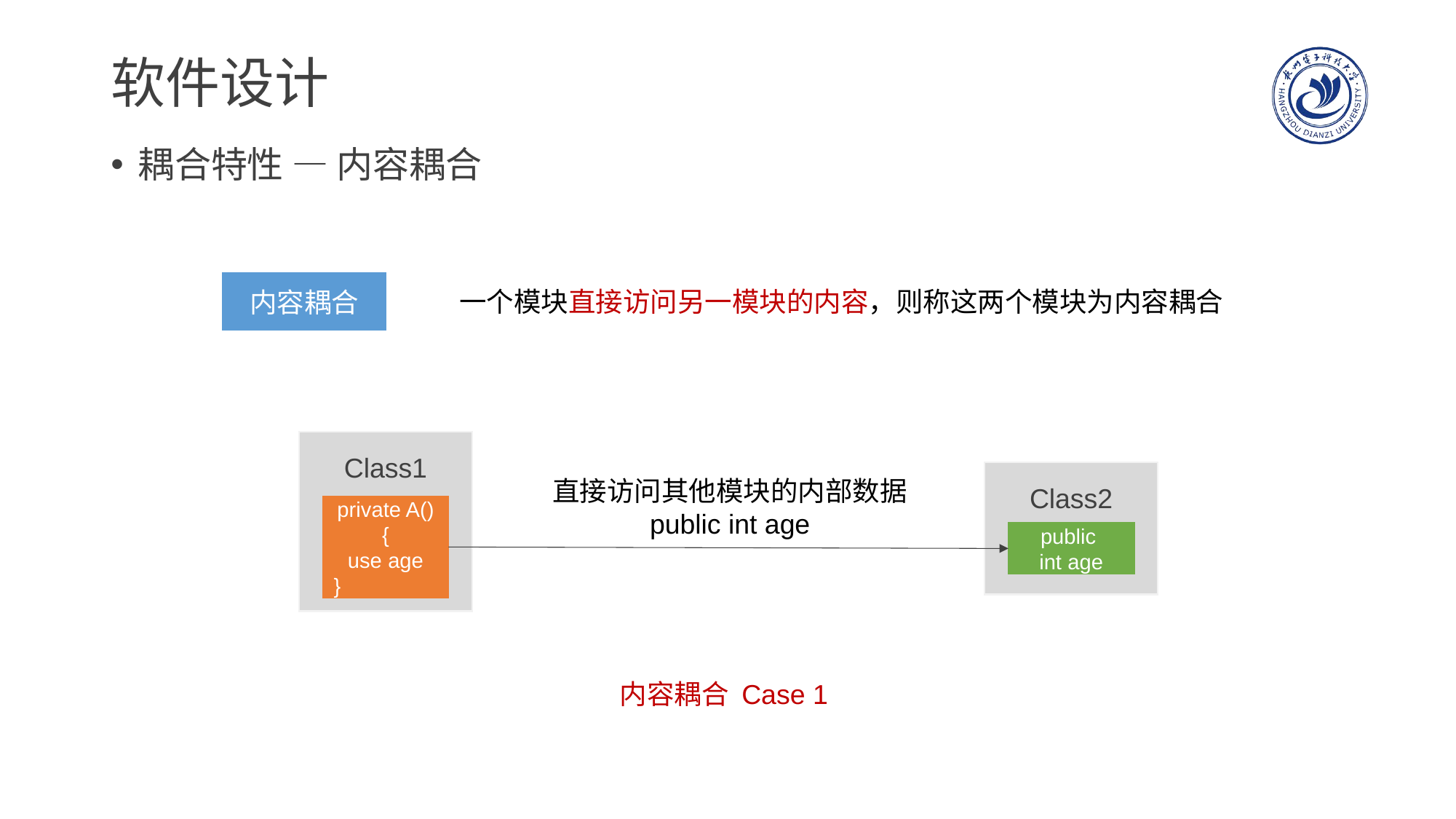

# 软件设计
耦合特性 — 内容耦合
内容耦合
一个模块直接访问另一模块的内容，则称这两个模块为内容耦合

Class1

直接访问其他模块的内部数据
public int age
Class2
private A(){
use age
}
public
int age
内容耦合 Case 1